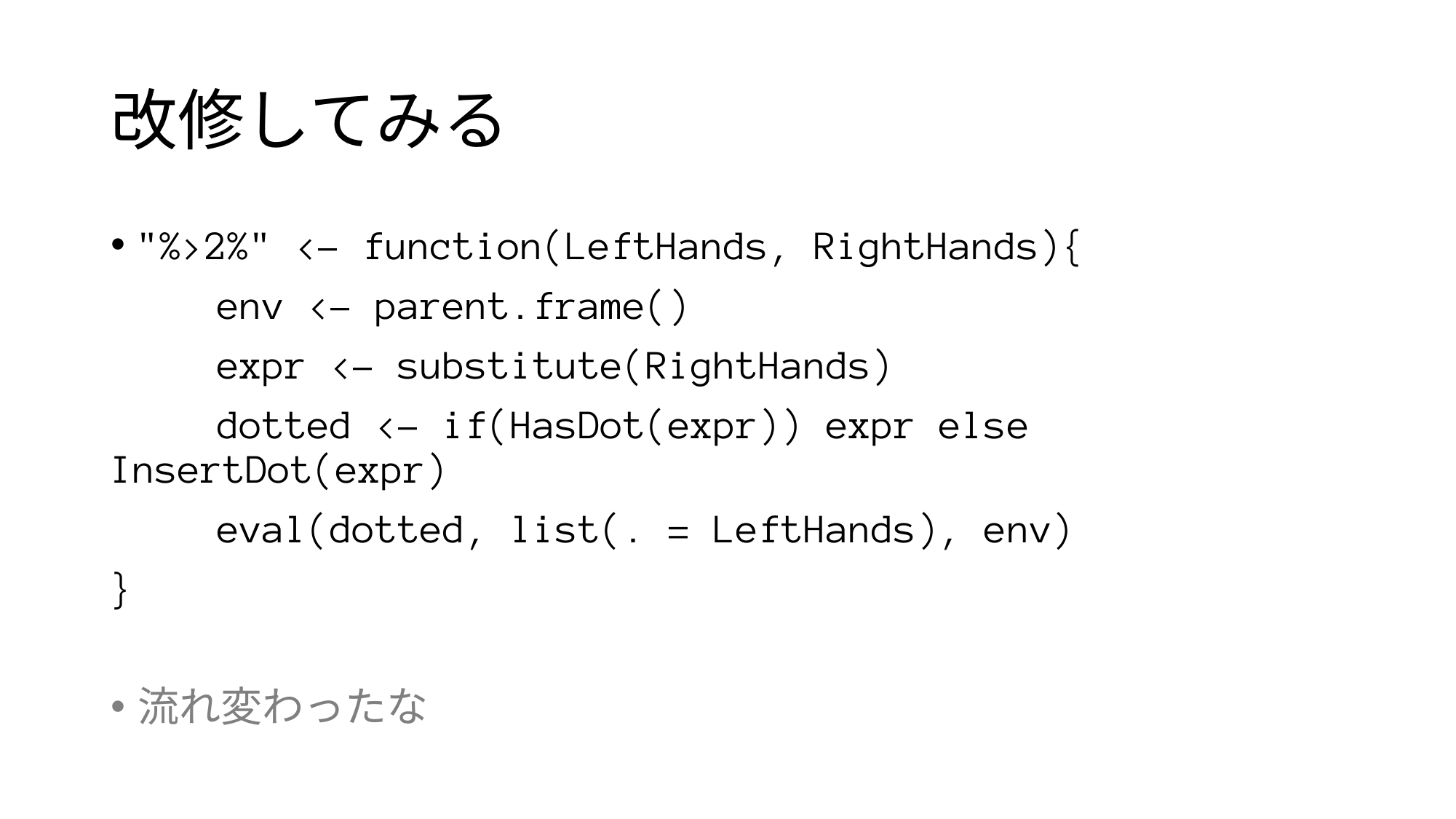

# 改修してみる
"%>2%" <- function(LeftHands, RightHands){
	env <- parent.frame()
	expr <- substitute(RightHands)
	dotted <- if(HasDot(expr)) expr else InsertDot(expr)
	eval(dotted, list(. = LeftHands), env)
}

流れ変わったな